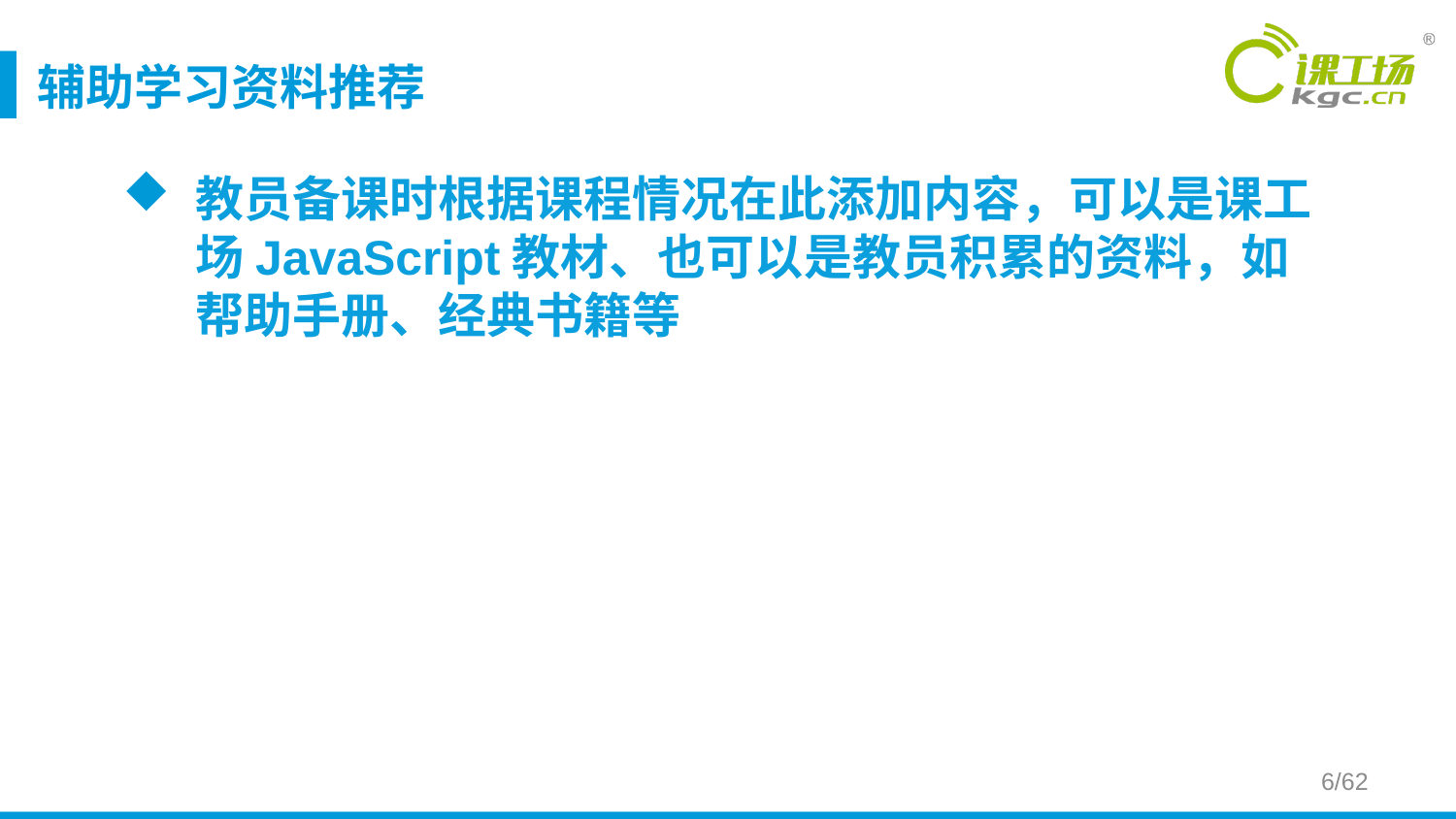

# 辅助学习资料推荐
教员备课时根据课程情况在此添加内容，可以是课工场JavaScript教材、也可以是教员积累的资料，如帮助手册、经典书籍等
6/62